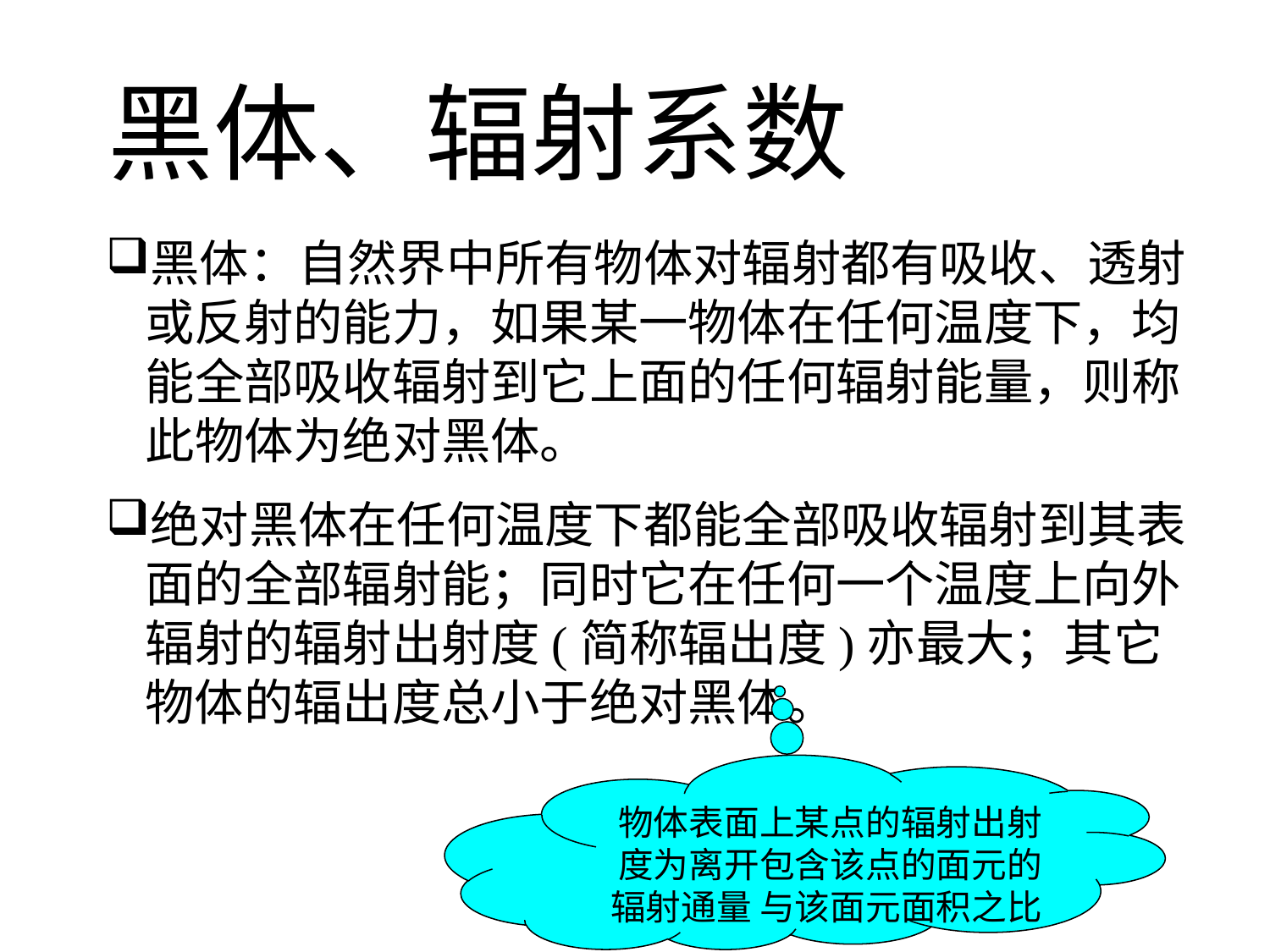

黑体、辐射系数
黑体：自然界中所有物体对辐射都有吸收、透射或反射的能力，如果某一物体在任何温度下，均能全部吸收辐射到它上面的任何辐射能量，则称此物体为绝对黑体。
绝对黑体在任何温度下都能全部吸收辐射到其表面的全部辐射能；同时它在任何一个温度上向外辐射的辐射出射度(简称辐出度)亦最大；其它物体的辐出度总小于绝对黑体。
物体表面上某点的辐射出射度为离开包含该点的面元的辐射通量 与该面元面积之比